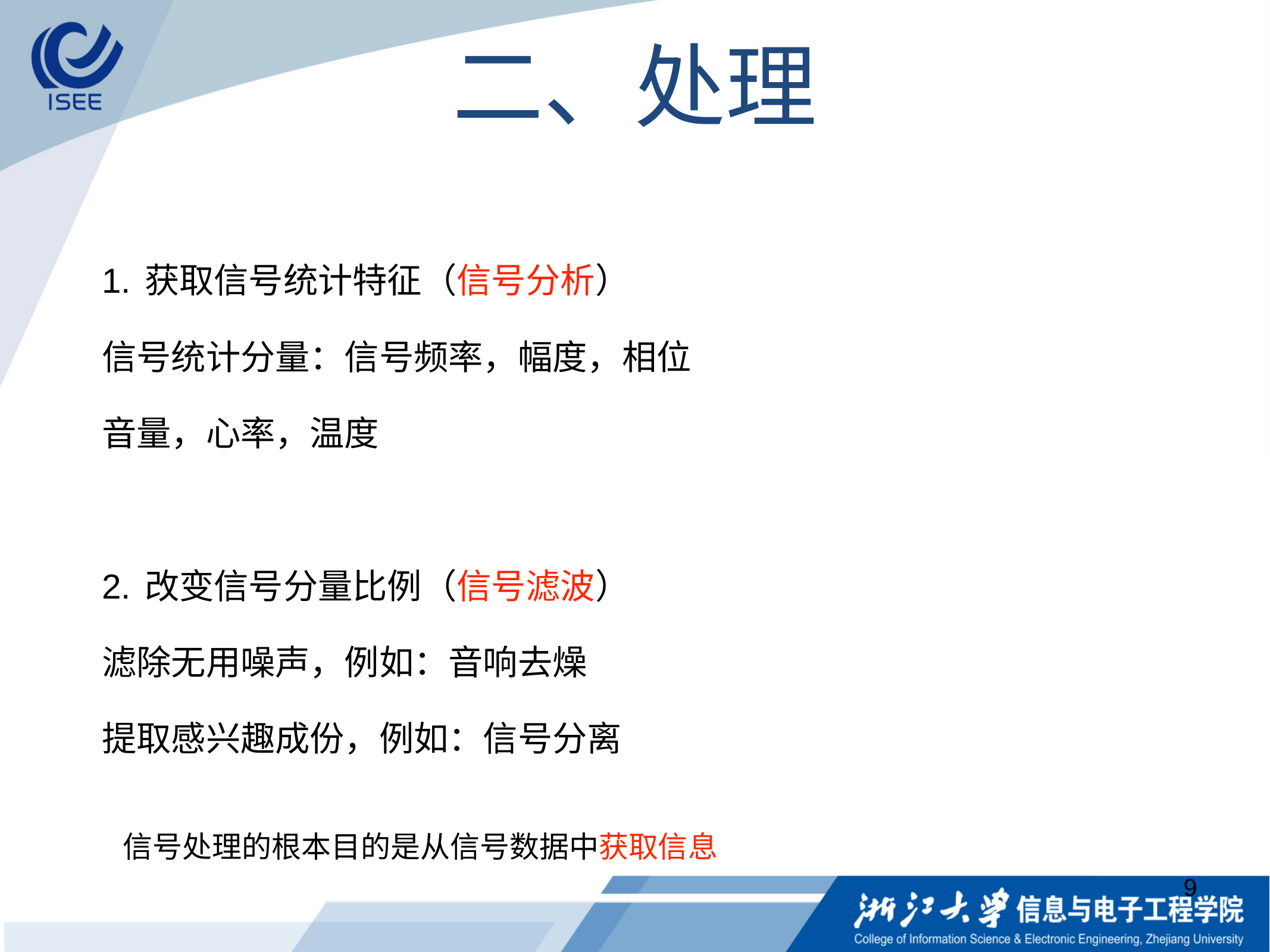

# 二、处理
获取信号统计特征（信号分析）
信号统计分量：信号频率，幅度，相位
音量，心率，温度

改变信号分量比例（信号滤波）
滤除无用噪声，例如：音响去燥
提取感兴趣成份，例如：信号分离
信号处理的根本目的是从信号数据中获取信息
9